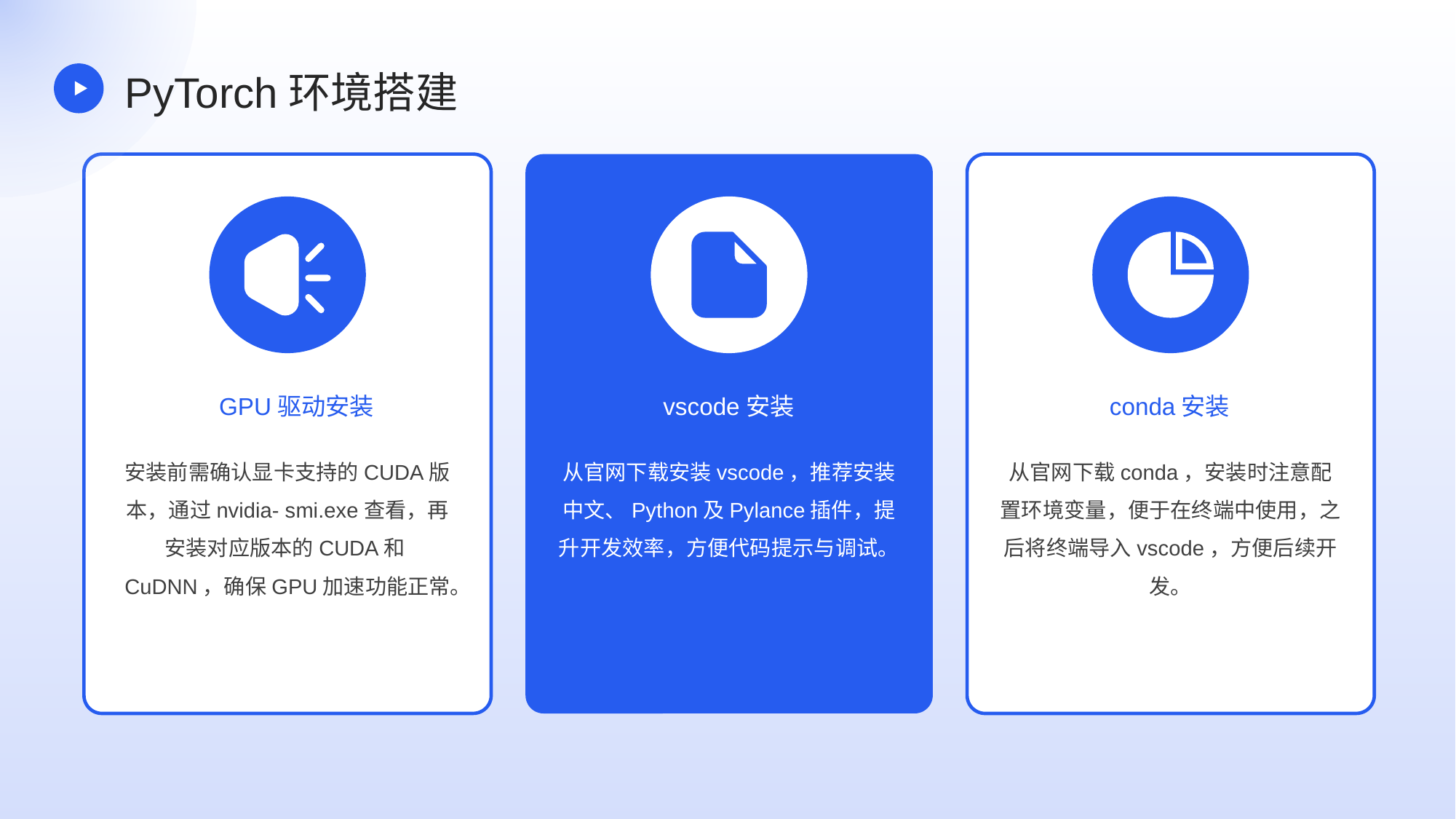

PyTorch环境搭建

GPU驱动安装
vscode安装
conda安装
安装前需确认显卡支持的CUDA版本，通过nvidia- smi.exe查看，再安装对应版本的CUDA和CuDNN，确保GPU加速功能正常。
从官网下载安装vscode，推荐安装中文、Python及Pylance插件，提升开发效率，方便代码提示与调试。
从官网下载conda，安装时注意配置环境变量，便于在终端中使用，之后将终端导入vscode，方便后续开发。